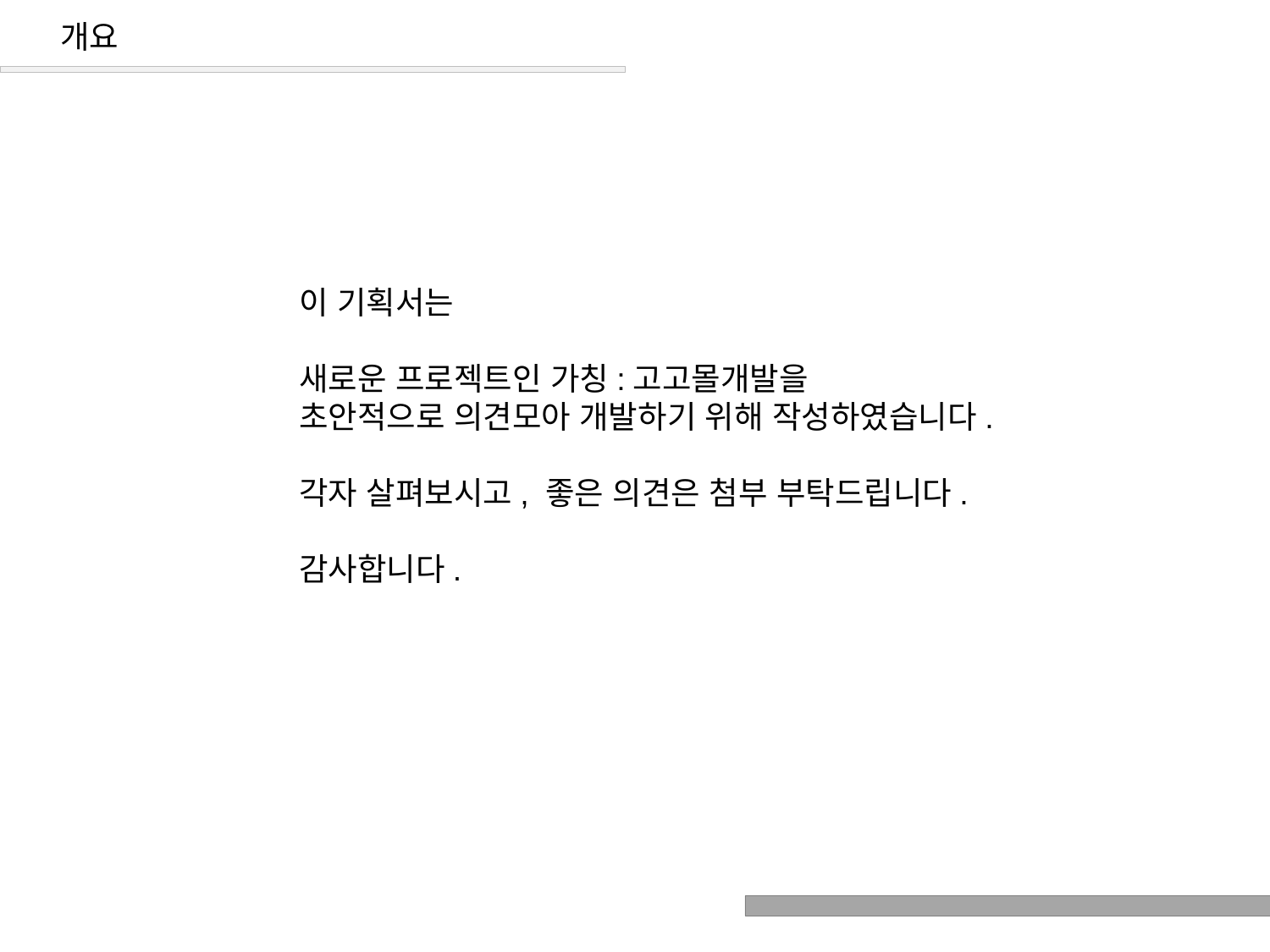

개요
이 기획서는

새로운 프로젝트인 가칭:고고몰개발을
초안적으로 의견모아 개발하기 위해 작성하였습니다.

각자 살펴보시고, 좋은 의견은 첨부 부탁드립니다.

감사합니다.